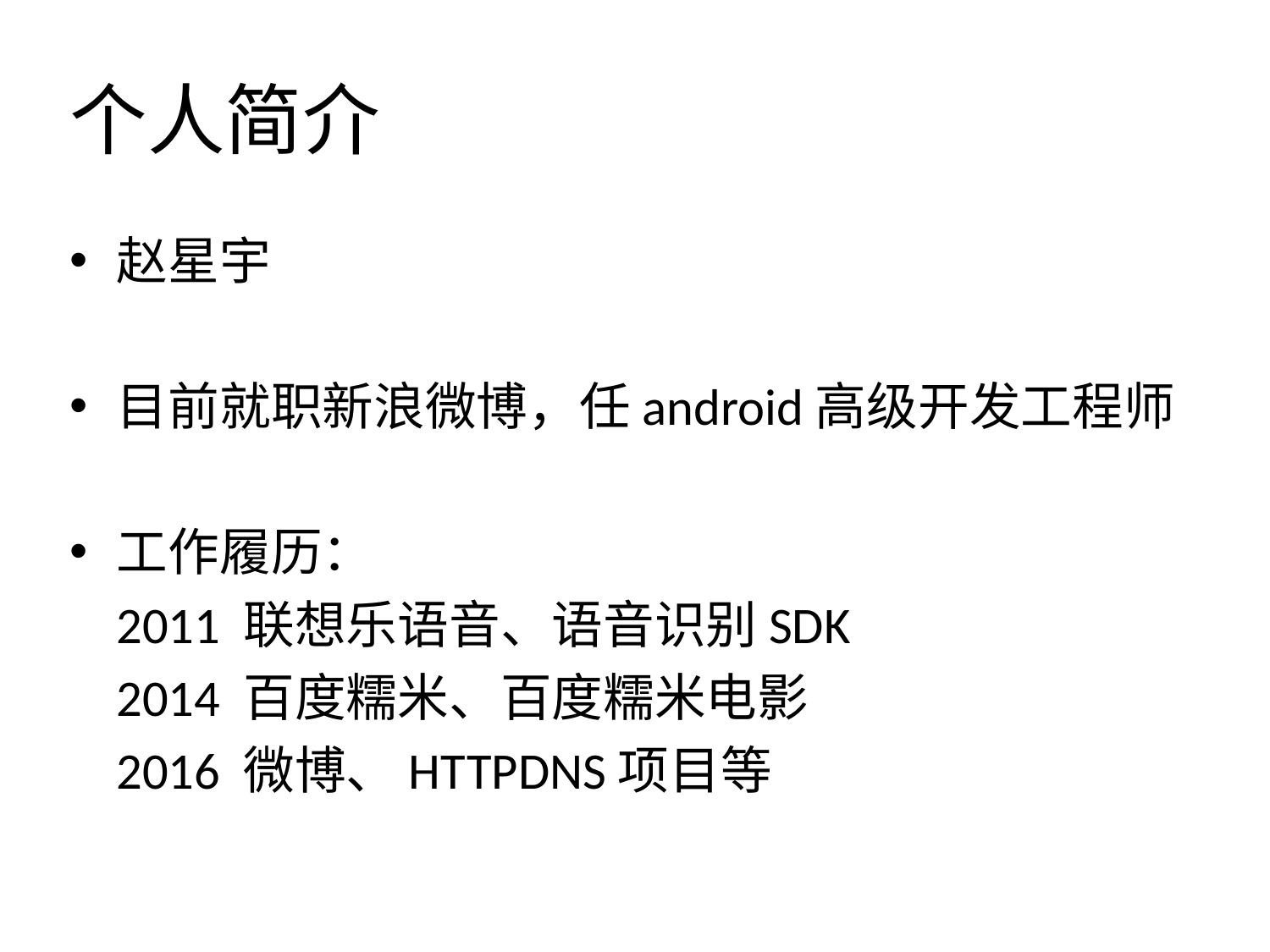

# 个人简介
赵星宇

目前就职新浪微博，任android高级开发工程师

工作履历：
    2011 联想乐语音、语音识别SDK
    2014 百度糯米、百度糯米电影
    2016 微博、HTTPDNS项目等